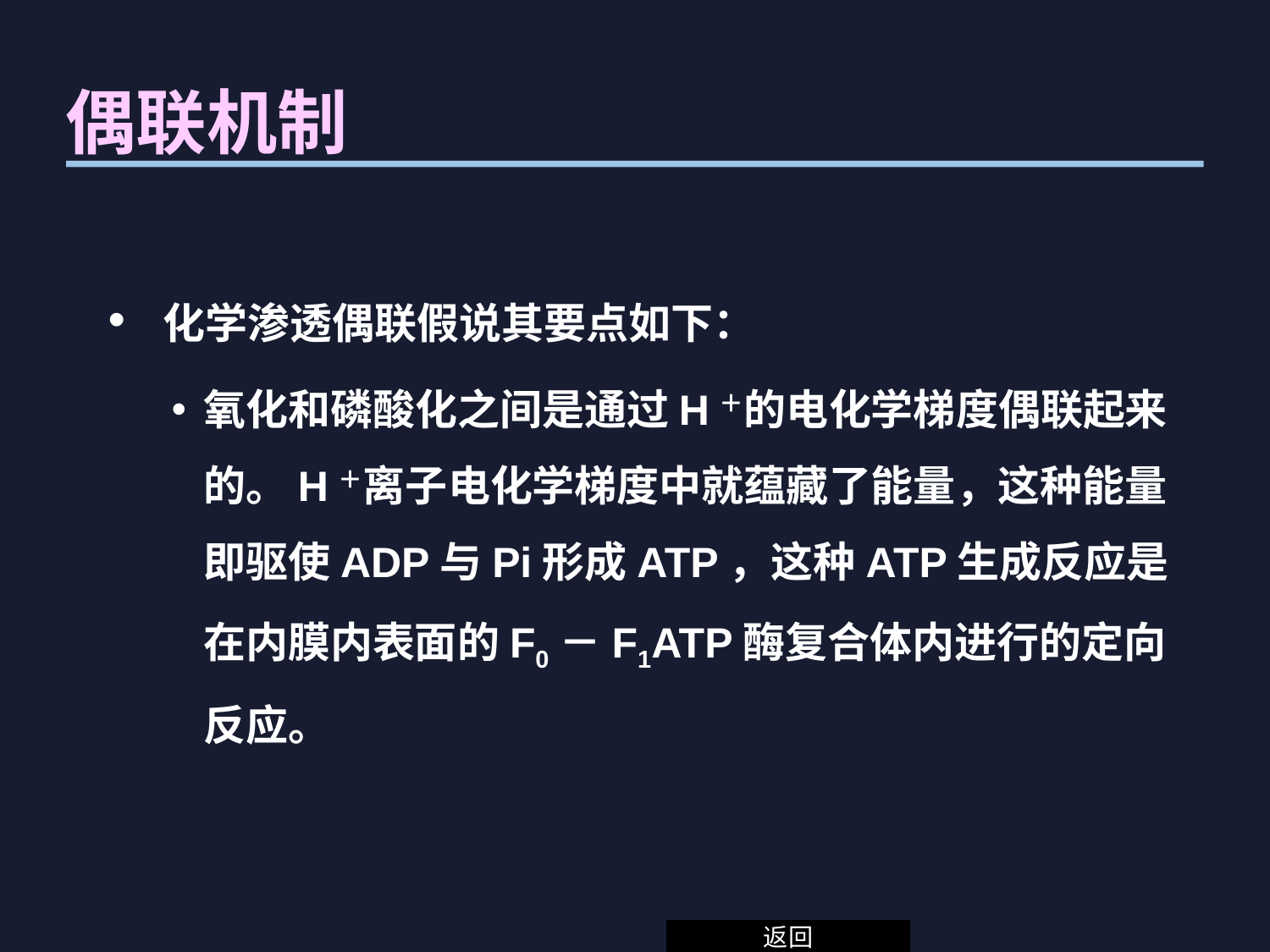

# 偶联机制
 化学渗透偶联假说其要点如下：
氧化和磷酸化之间是通过H＋的电化学梯度偶联起来的。H＋离子电化学梯度中就蕴藏了能量，这种能量即驱使ADP与Pi形成ATP，这种ATP生成反应是在内膜内表面的F0－F1ATP酶复合体内进行的定向反应。
返回